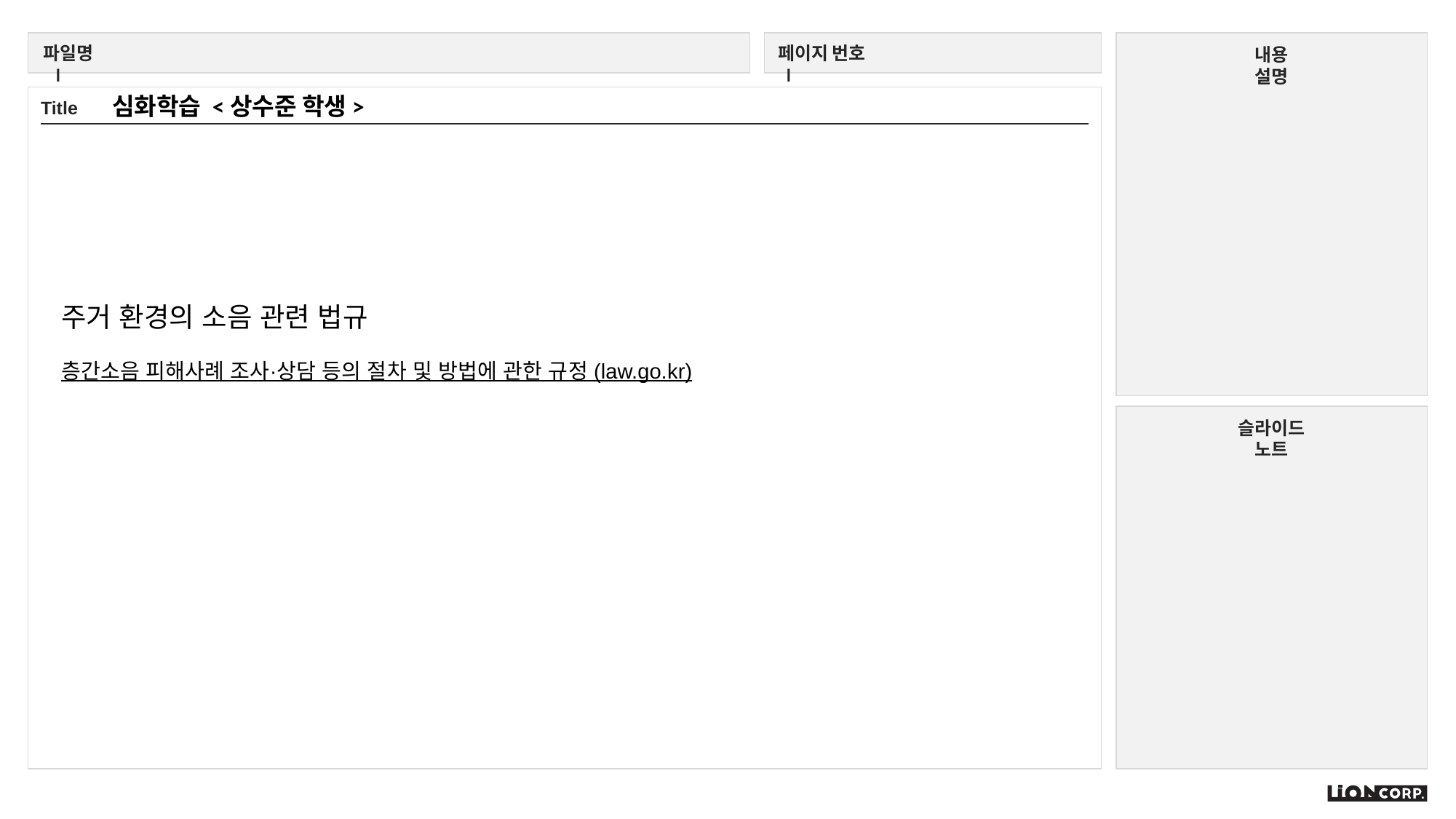

심화학습 <상수준 학생>
주거 환경의 소음 관련 법규

층간소음 피해사례 조사·상담 등의 절차 및 방법에 관한 규정 (law.go.kr)